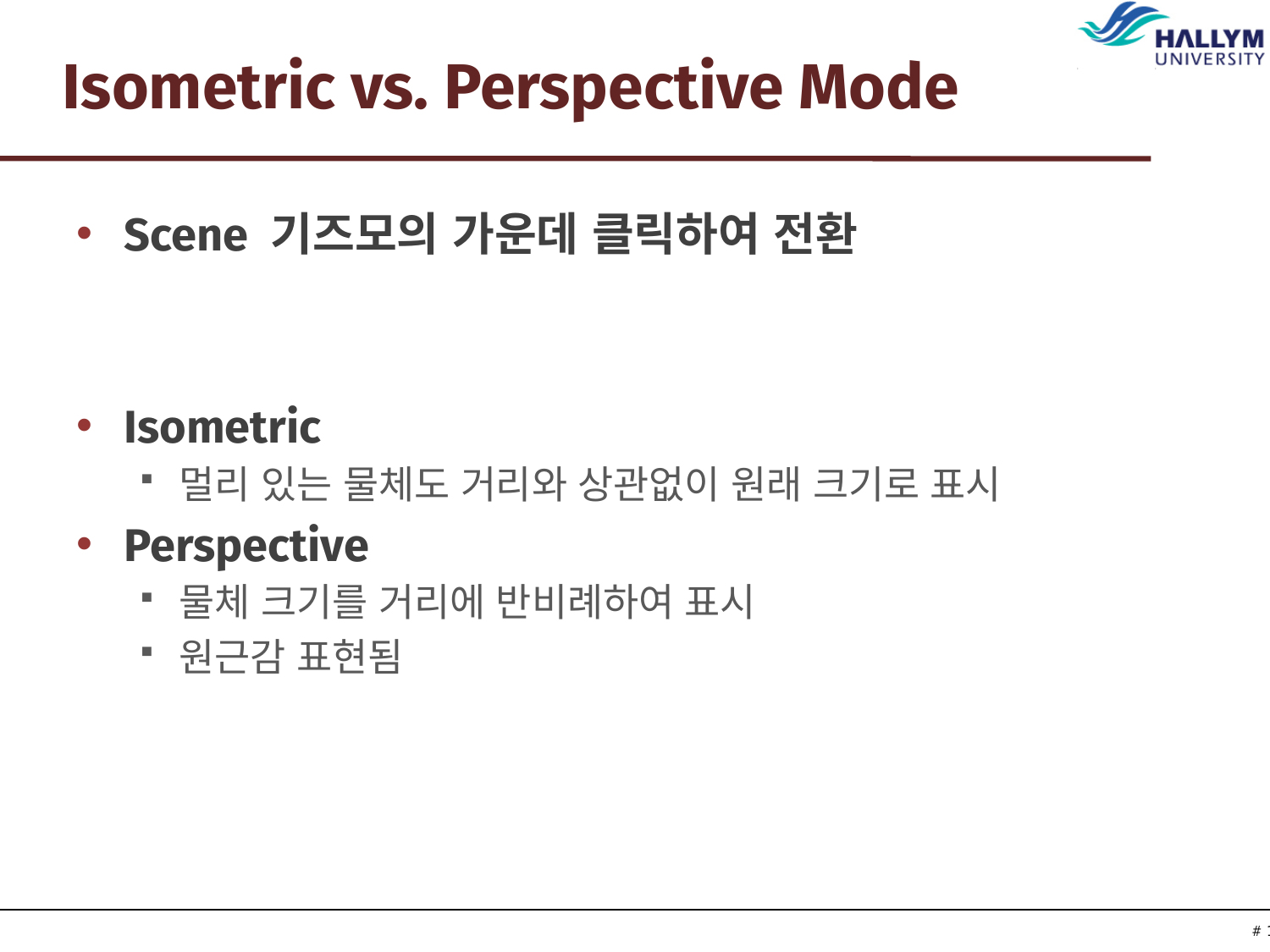

# Isometric vs. Perspective Mode
Scene 기즈모의 가운데 클릭하여 전환

Isometric
멀리 있는 물체도 거리와 상관없이 원래 크기로 표시
Perspective
물체 크기를 거리에 반비례하여 표시
원근감 표현됨